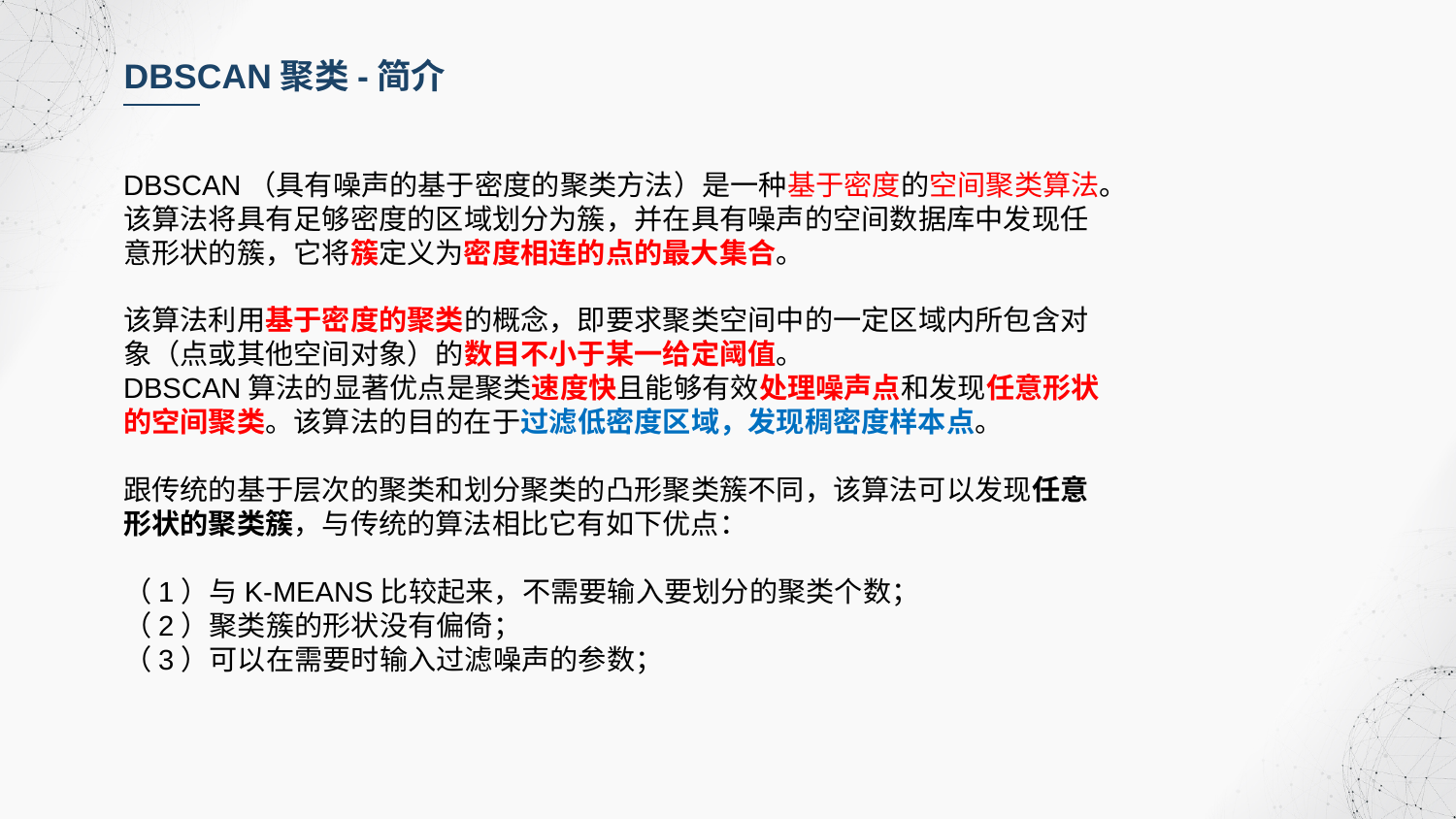

DBSCAN聚类-简介
DBSCAN（具有噪声的基于密度的聚类方法）是一种基于密度的空间聚类算法。
该算法将具有足够密度的区域划分为簇，并在具有噪声的空间数据库中发现任意形状的簇，它将簇定义为密度相连的点的最大集合。

该算法利用基于密度的聚类的概念，即要求聚类空间中的一定区域内所包含对象（点或其他空间对象）的数目不小于某一给定阈值。
DBSCAN算法的显著优点是聚类速度快且能够有效处理噪声点和发现任意形状的空间聚类。该算法的目的在于过滤低密度区域，发现稠密度样本点。

跟传统的基于层次的聚类和划分聚类的凸形聚类簇不同，该算法可以发现任意形状的聚类簇，与传统的算法相比它有如下优点：

（1）与K-MEANS比较起来，不需要输入要划分的聚类个数；
（2）聚类簇的形状没有偏倚；
（3）可以在需要时输入过滤噪声的参数；